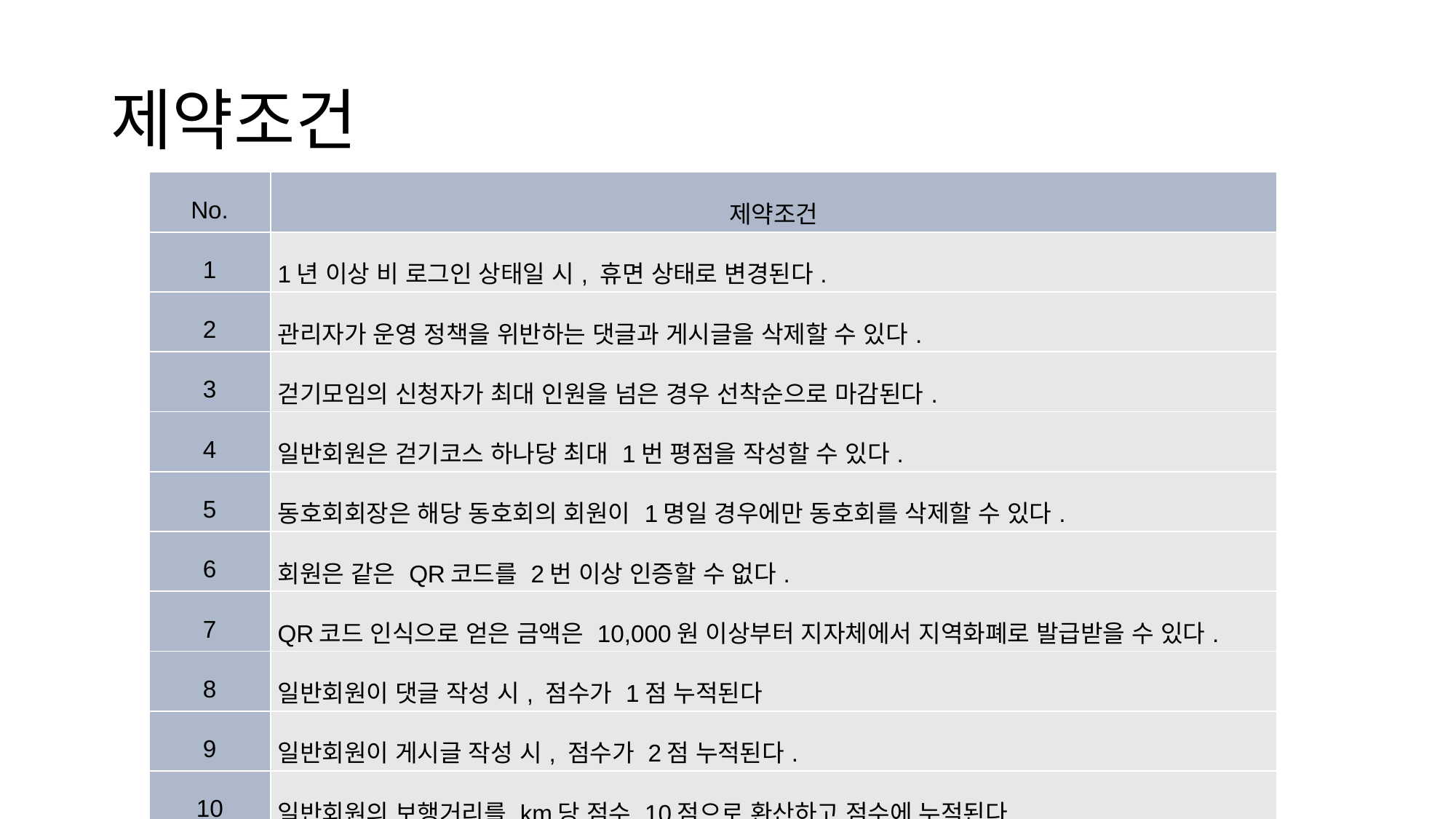

# 제약조건
| No. | 제약조건 |
| --- | --- |
| 1 | 1년 이상 비 로그인 상태일 시, 휴면 상태로 변경된다. |
| 2 | 관리자가 운영 정책을 위반하는 댓글과 게시글을 삭제할 수 있다. |
| 3 | 걷기모임의 신청자가 최대 인원을 넘은 경우 선착순으로 마감된다. |
| 4 | 일반회원은 걷기코스 하나당 최대 1번 평점을 작성할 수 있다. |
| 5 | 동호회회장은 해당 동호회의 회원이 1명일 경우에만 동호회를 삭제할 수 있다. |
| 6 | 회원은 같은 QR코드를 2번 이상 인증할 수 없다. |
| 7 | QR코드 인식으로 얻은 금액은 10,000원 이상부터 지자체에서 지역화폐로 발급받을 수 있다. |
| 8 | 일반회원이 댓글 작성 시, 점수가 1점 누적된다 |
| 9 | 일반회원이 게시글 작성 시, 점수가 2점 누적된다. |
| 10 | 일반회원의 보행거리를 km당 점수 10점으로 환산하고 점수에 누적된다. |
| 11 | 게시글을 열람하면, 해당 게시글의 조회수에 1을 증가시킨다 |
| 12 | 새로운 댓글이 작성될 시, 해당 게시글의 댓글수에 1을 증가시킨다. |